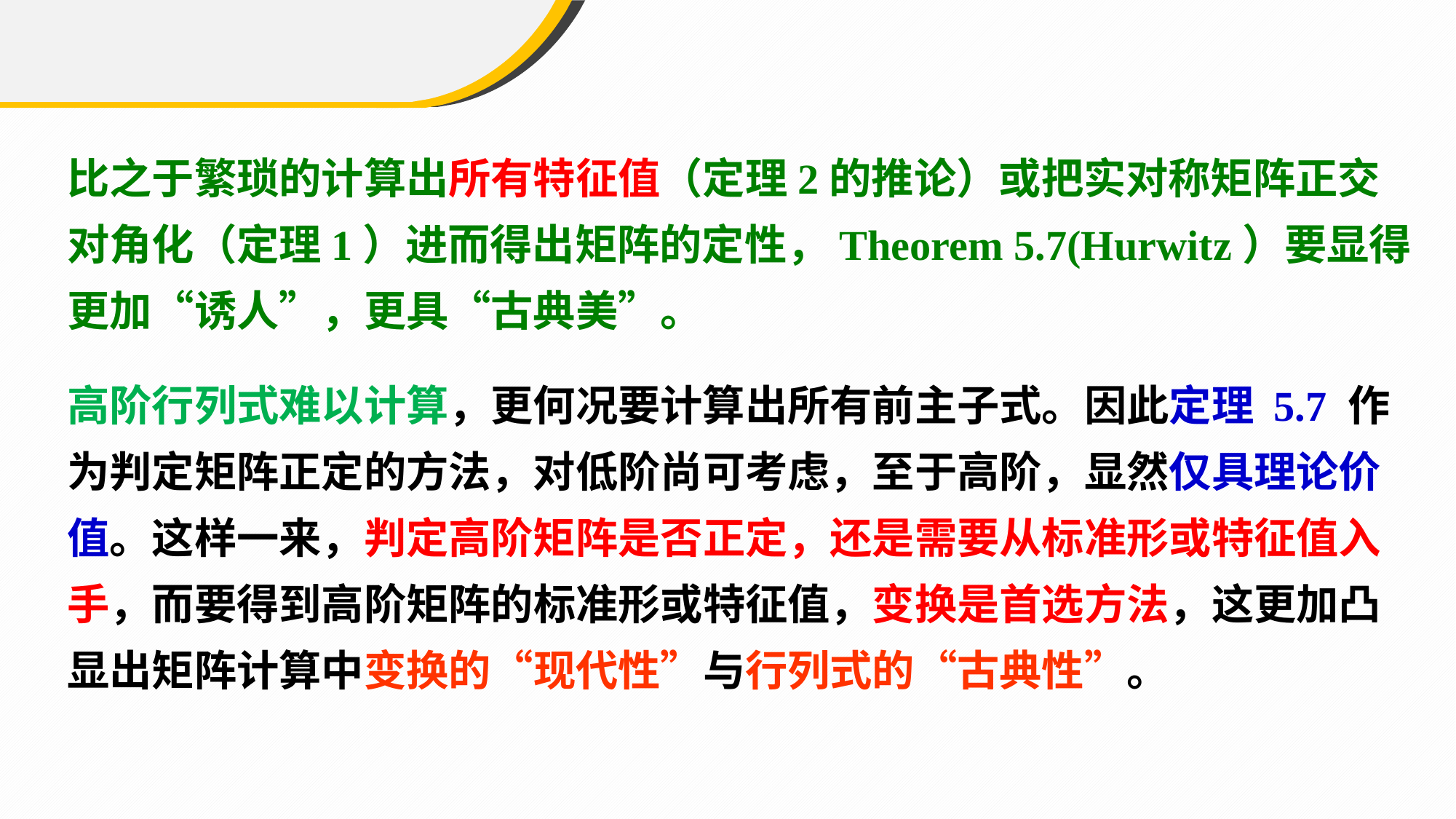

比之于繁琐的计算出所有特征值（定理2的推论）或把实对称矩阵正交对角化（定理1）进而得出矩阵的定性，Theorem 5.7(Hurwitz）要显得更加“诱人”，更具“古典美”。
高阶行列式难以计算，更何况要计算出所有前主子式。因此定理 5.7 作为判定矩阵正定的方法，对低阶尚可考虑，至于高阶，显然仅具理论价值。这样一来，判定高阶矩阵是否正定，还是需要从标准形或特征值入手，而要得到高阶矩阵的标准形或特征值，变换是首选方法，这更加凸显出矩阵计算中变换的“现代性”与行列式的“古典性”。